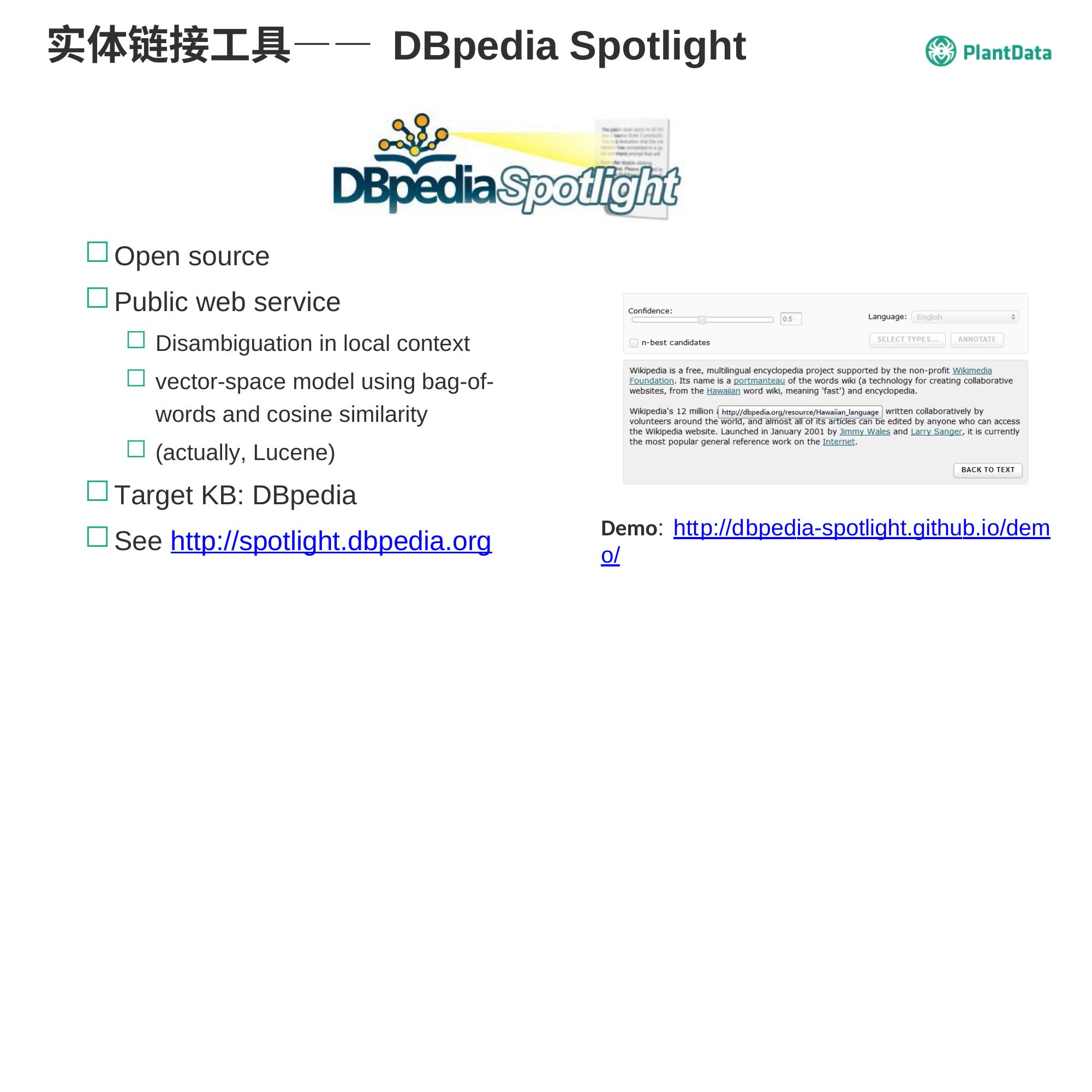

# 实体链接工具—— DBpedia Spotlight

Open source

Public web service

Disambiguation in local context
vector-space model using bag-of- words and cosine similarity

(actually, Lucene)

Target KB: DBpedia

See http://spotlight.dbpedia.org
Demo: http://dbpedia-spotlight.github.io/demo/